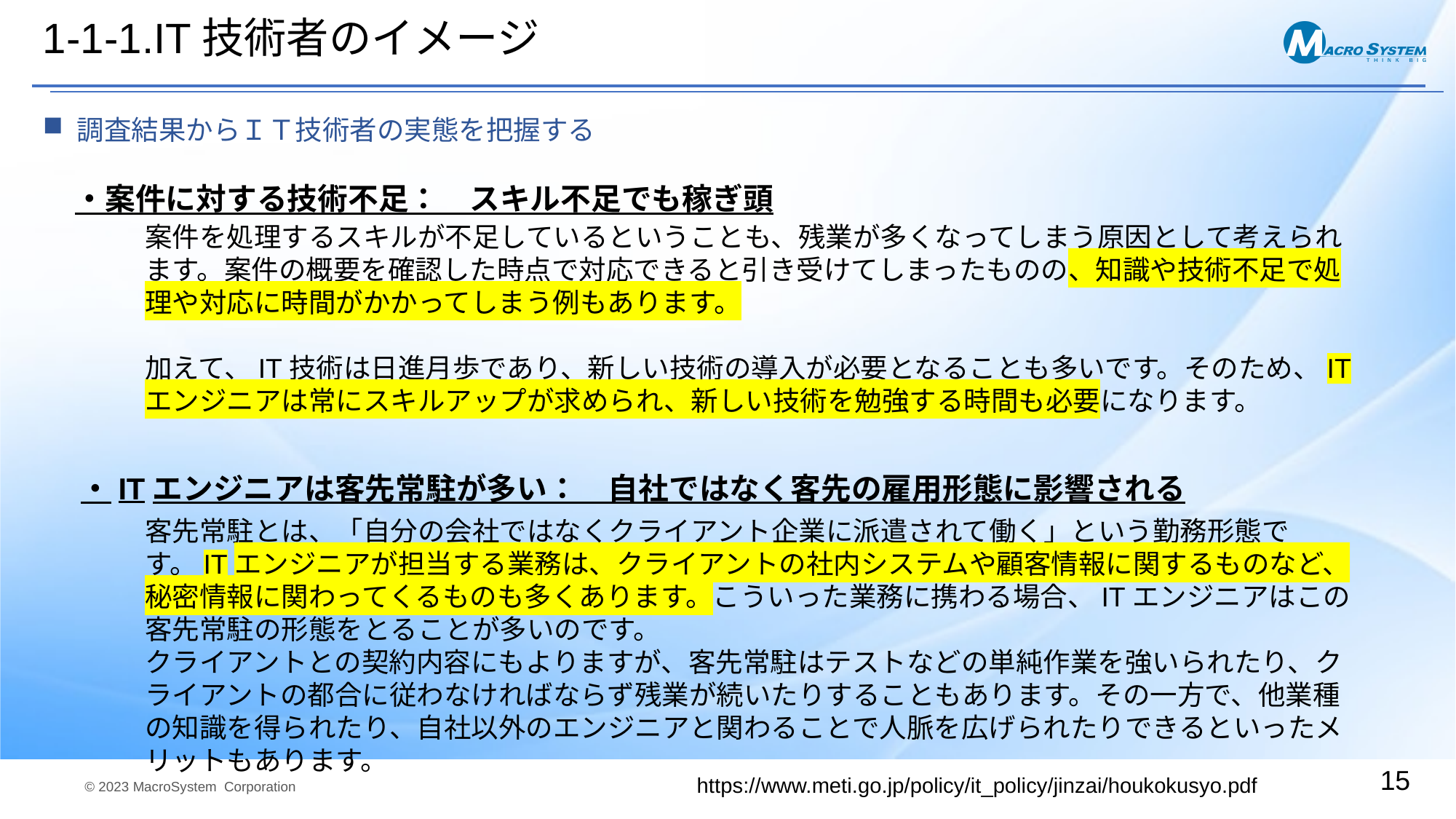

# 1-1-1.IT技術者のイメージ
調査結果からＩＴ技術者の実態を把握する
・案件に対する技術不足：　スキル不足でも稼ぎ頭
案件を処理するスキルが不足しているということも、残業が多くなってしまう原因として考えられます。案件の概要を確認した時点で対応できると引き受けてしまったものの、知識や技術不足で処理や対応に時間がかかってしまう例もあります。

加えて、IT技術は日進月歩であり、新しい技術の導入が必要となることも多いです。そのため、ITエンジニアは常にスキルアップが求められ、新しい技術を勉強する時間も必要になります。
・ITエンジニアは客先常駐が多い：　自社ではなく客先の雇用形態に影響される
客先常駐とは、「自分の会社ではなくクライアント企業に派遣されて働く」という勤務形態です。ITエンジニアが担当する業務は、クライアントの社内システムや顧客情報に関するものなど、秘密情報に関わってくるものも多くあります。こういった業務に携わる場合、ITエンジニアはこの客先常駐の形態をとることが多いのです。
クライアントとの契約内容にもよりますが、客先常駐はテストなどの単純作業を強いられたり、クライアントの都合に従わなければならず残業が続いたりすることもあります。その一方で、他業種の知識を得られたり、自社以外のエンジニアと関わることで人脈を広げられたりできるといったメリットもあります。
https://www.meti.go.jp/policy/it_policy/jinzai/houkokusyo.pdf